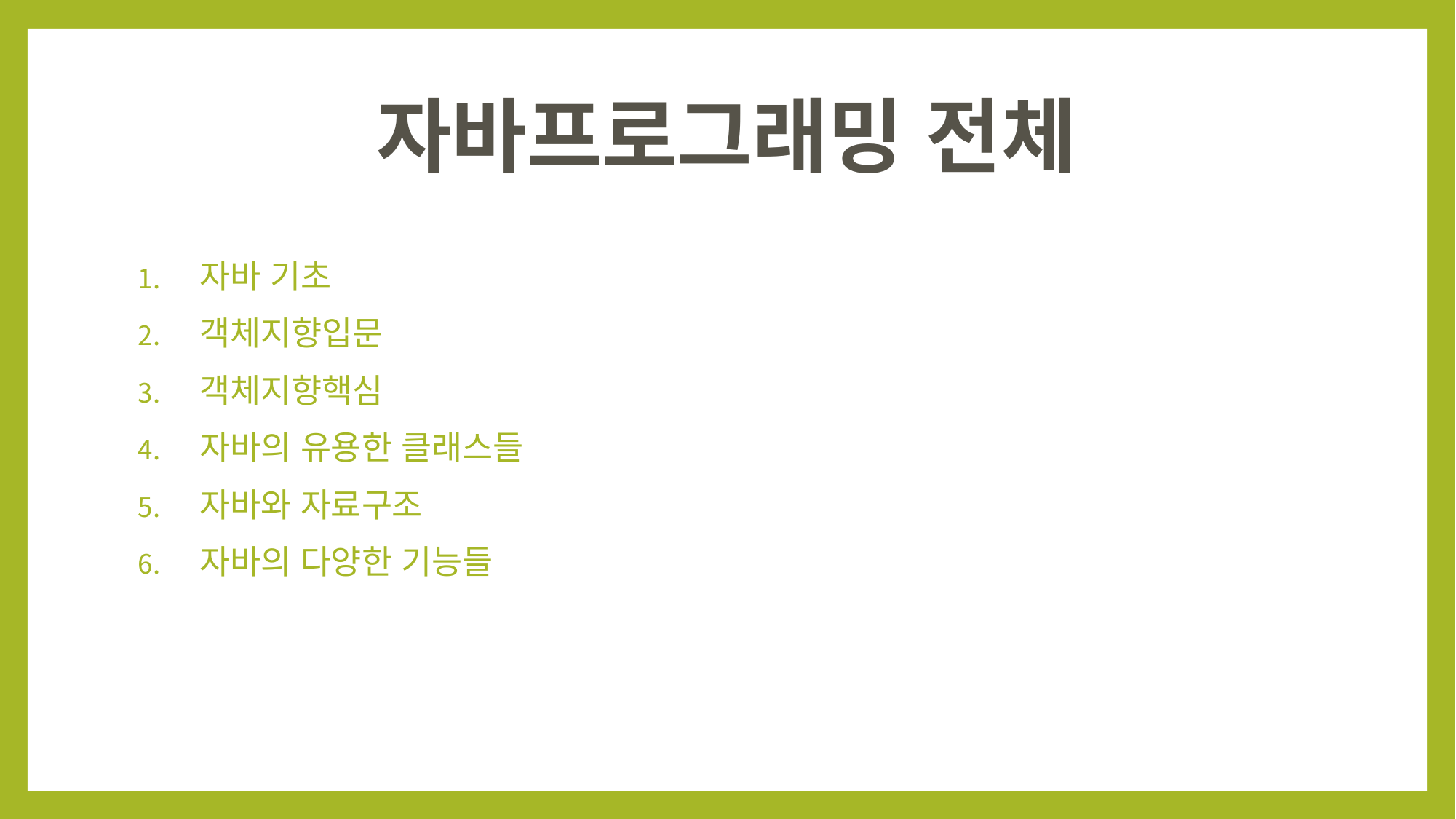

자바프로그래밍 전체
자바 기초
객체지향입문
객체지향핵심
자바의 유용한 클래스들
자바와 자료구조
자바의 다양한 기능들